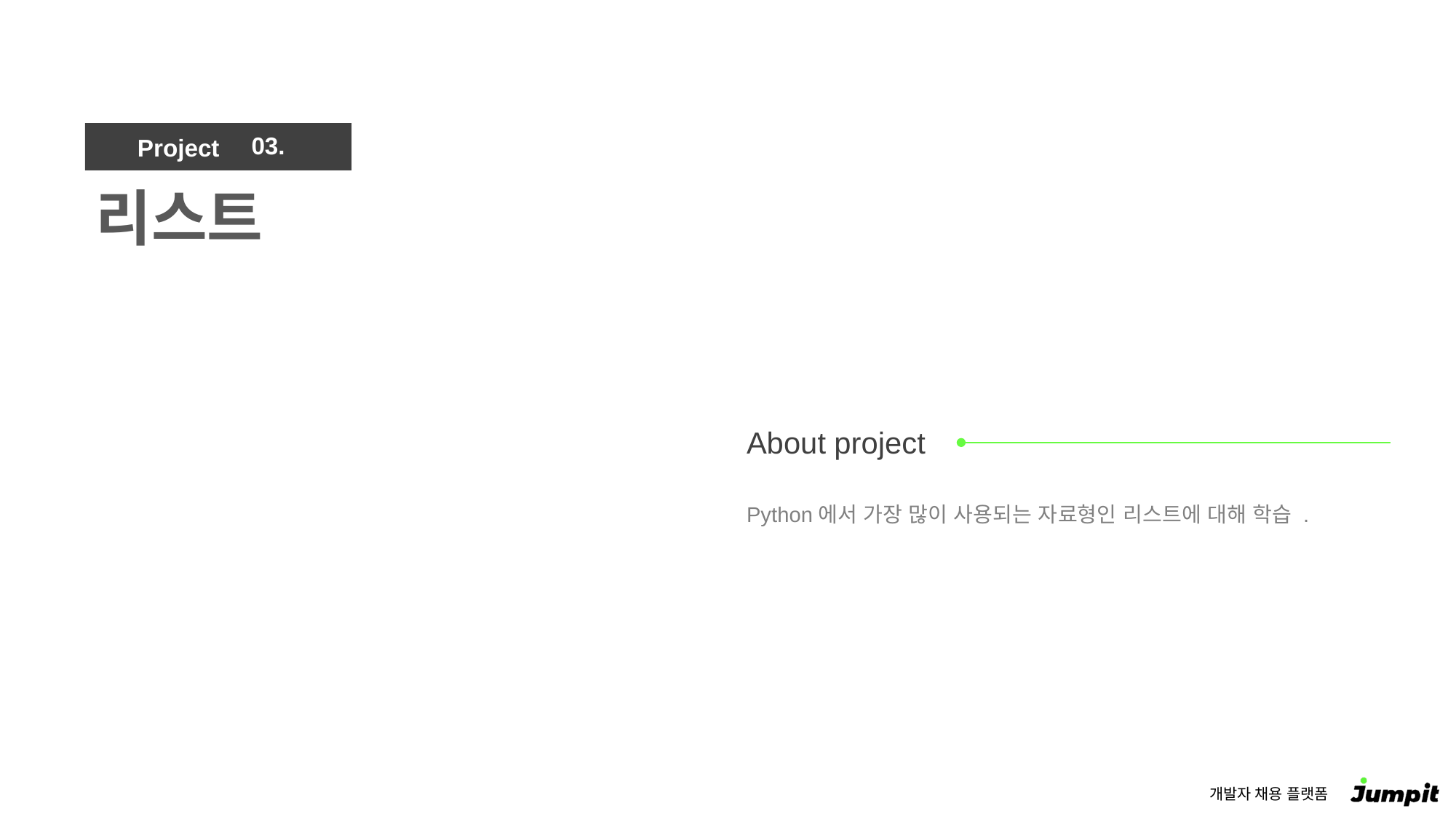

03.
리스트
Python에서 가장 많이 사용되는 자료형인 리스트에 대해 학습 .